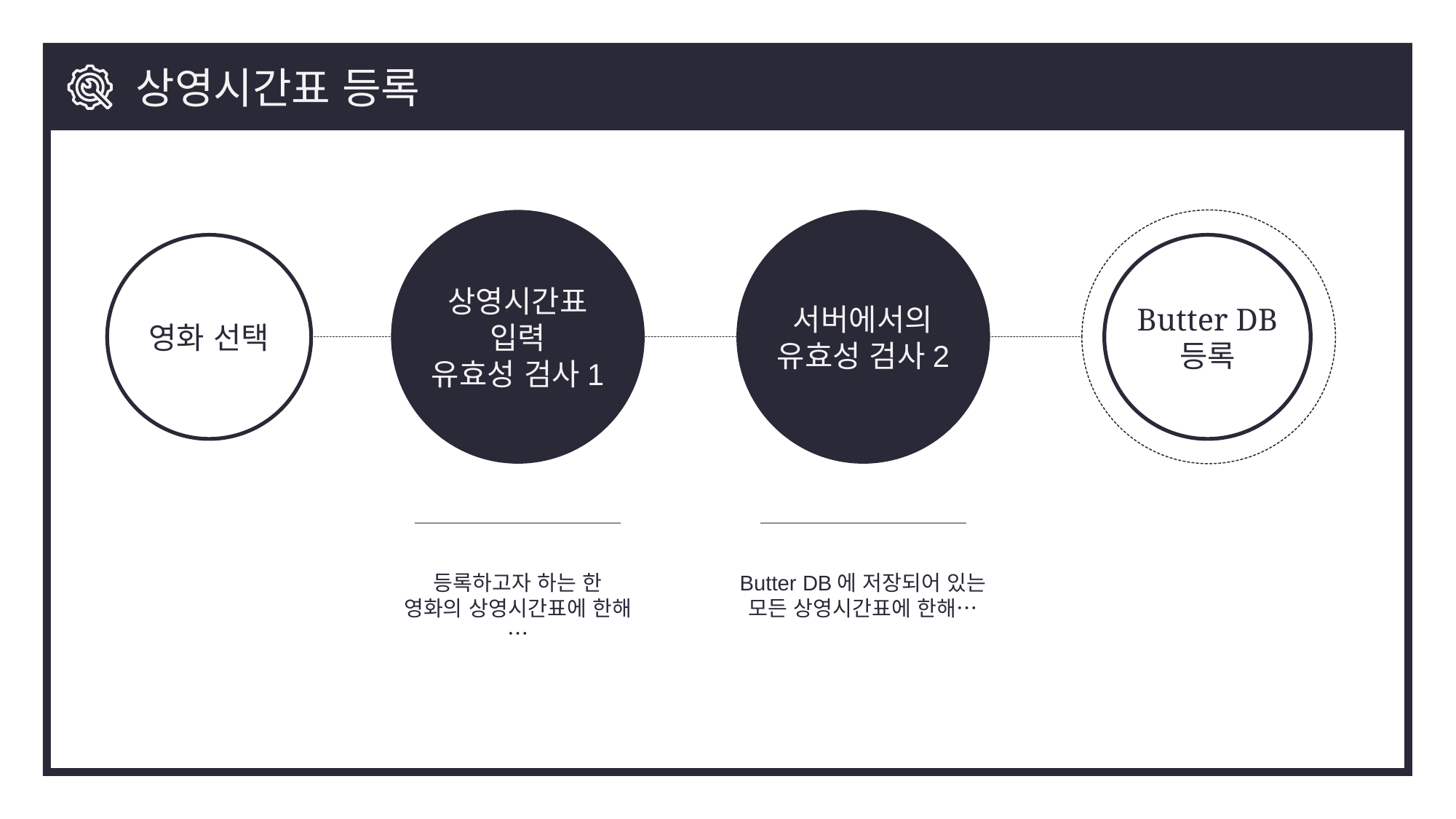

상영시간표 등록

상영시간표 입력
유효성 검사1
서버에서의 유효성 검사2

영화 선택
Butter DB
등록
등록하고자 하는 한 영화의 상영시간표에 한해…
Butter DB에 저장되어 있는 모든 상영시간표에 한해…